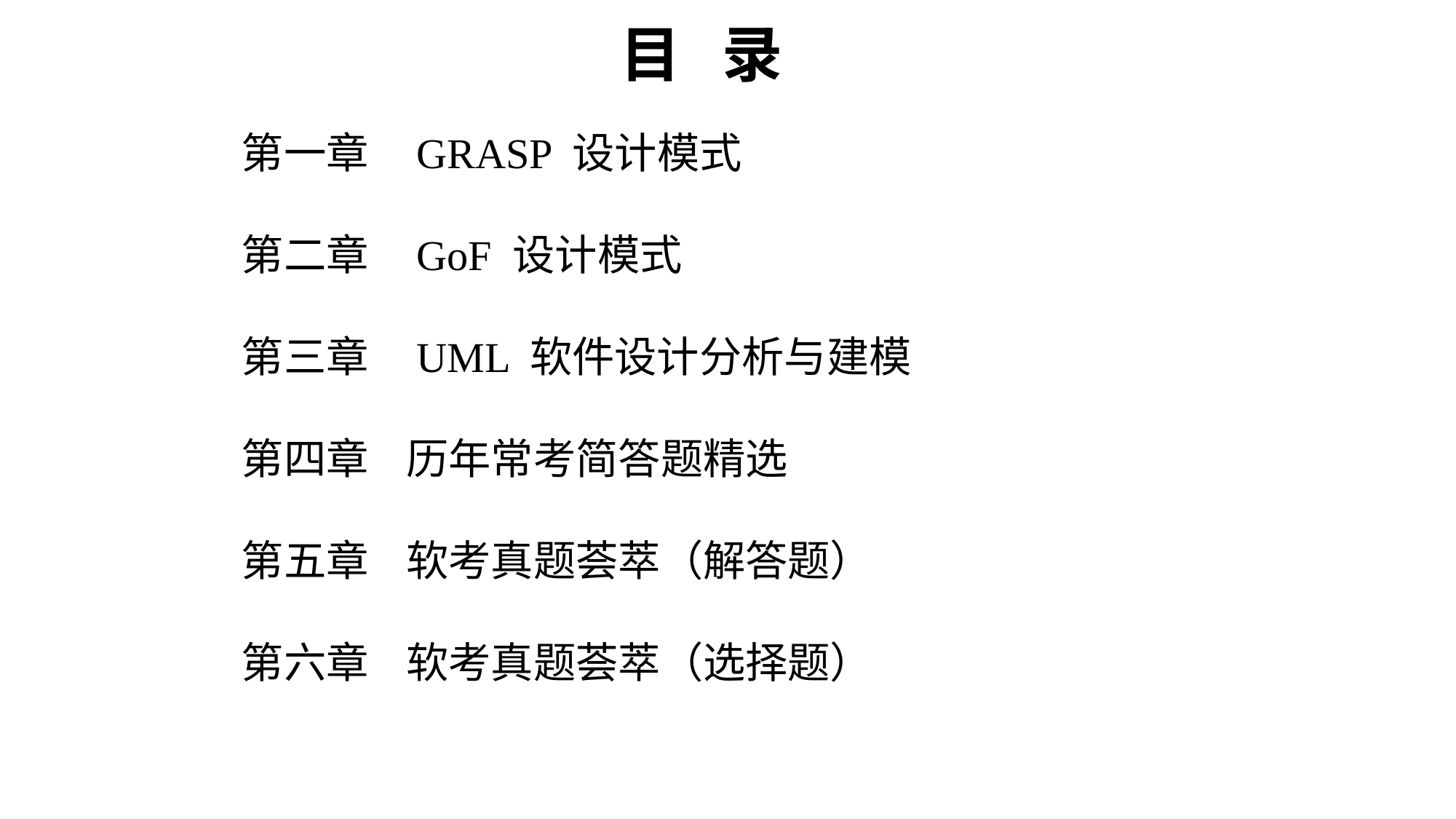

目   录
第一章    GRASP 设计模式

第二章    GoF 设计模式

第三章    UML 软件设计分析与建模

第四章    历年常考简答题精选

第五章    软考真题荟萃（解答题）

第六章    软考真题荟萃（选择题）